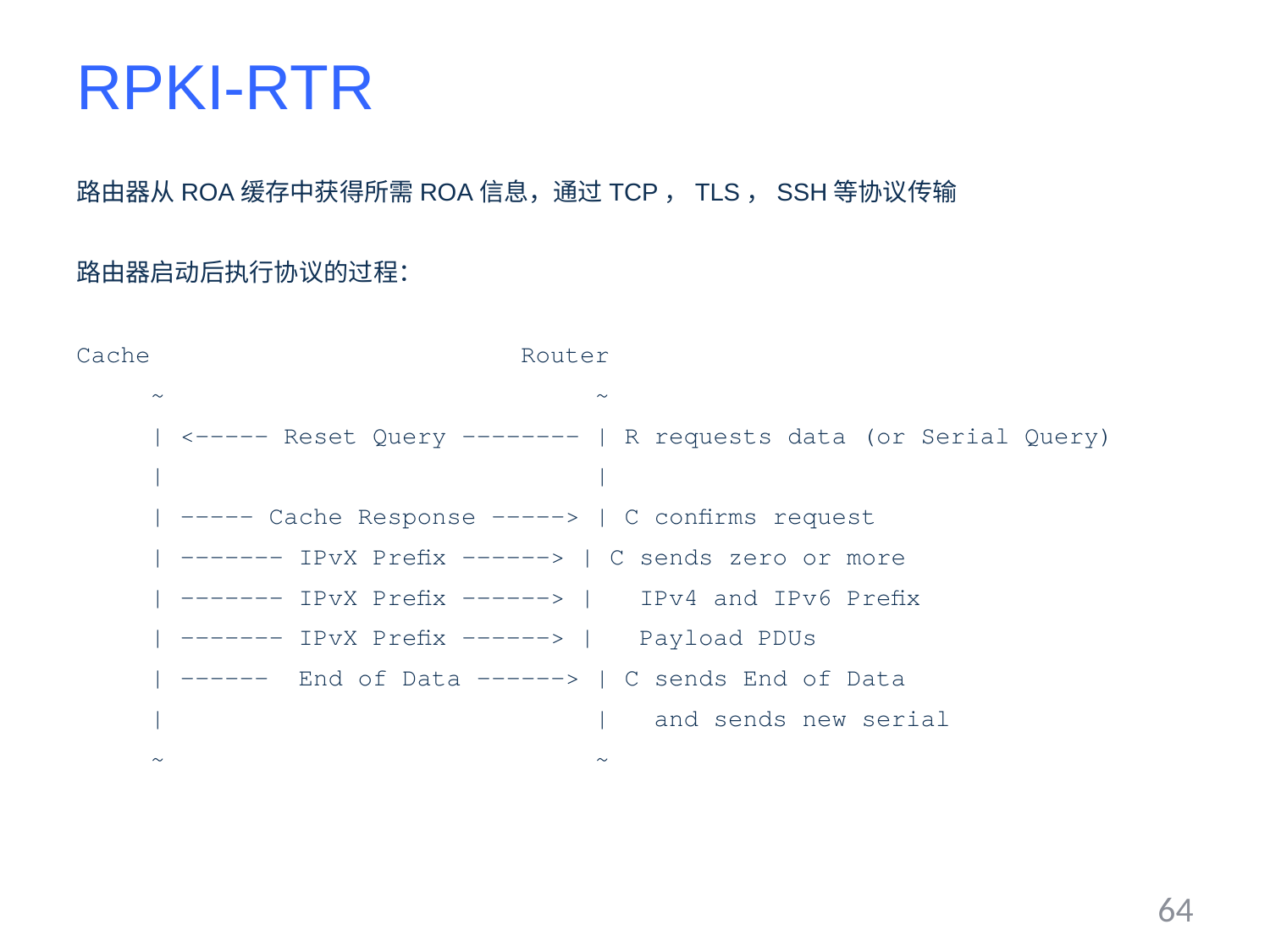

# RPKI-RTR
路由器从ROA缓存中获得所需ROA信息，通过TCP，TLS，SSH等协议传输

路由器启动后执行协议的过程：

Cache                         Router
     ~                             ~
     | <----- Reset Query -------- | R requests data (or Serial Query)
     |                             |
     | ----- Cache Response -----> | C confirms request
     | ------- IPvX Prefix ------> | C sends zero or more
     | ------- IPvX Prefix ------> |   IPv4 and IPv6 Prefix
     | ------- IPvX Prefix ------> |   Payload PDUs
     | ------  End of Data ------> | C sends End of Data
     |                             |   and sends new serial
     ~                             ~
64